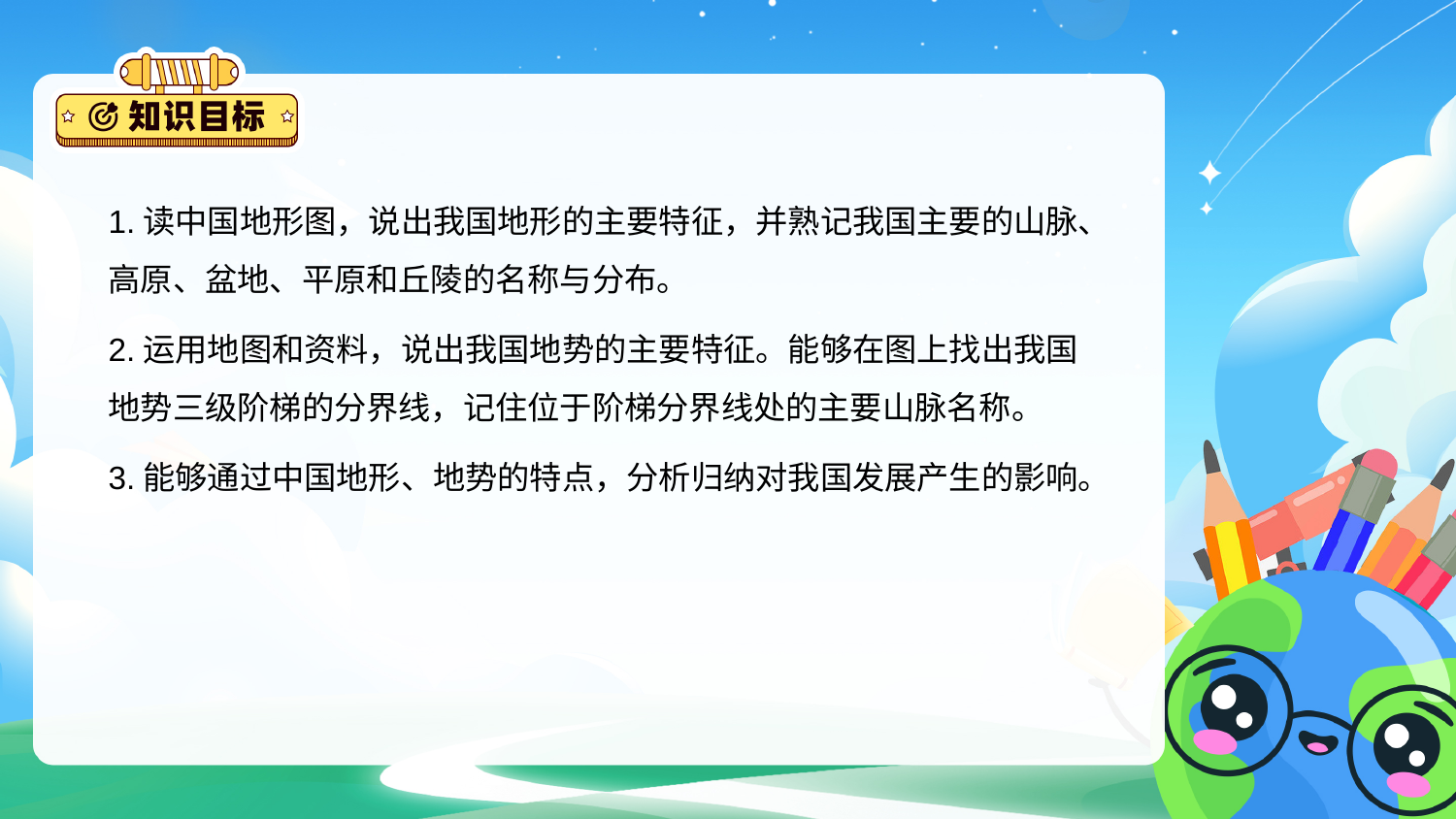

1.读中国地形图，说出我国地形的主要特征，并熟记我国主要的山脉、高原、盆地、平原和丘陵的名称与分布。
2.运用地图和资料，说出我国地势的主要特征。能够在图上找出我国地势三级阶梯的分界线，记住位于阶梯分界线处的主要山脉名称。
3.能够通过中国地形、地势的特点，分析归纳对我国发展产生的影响。